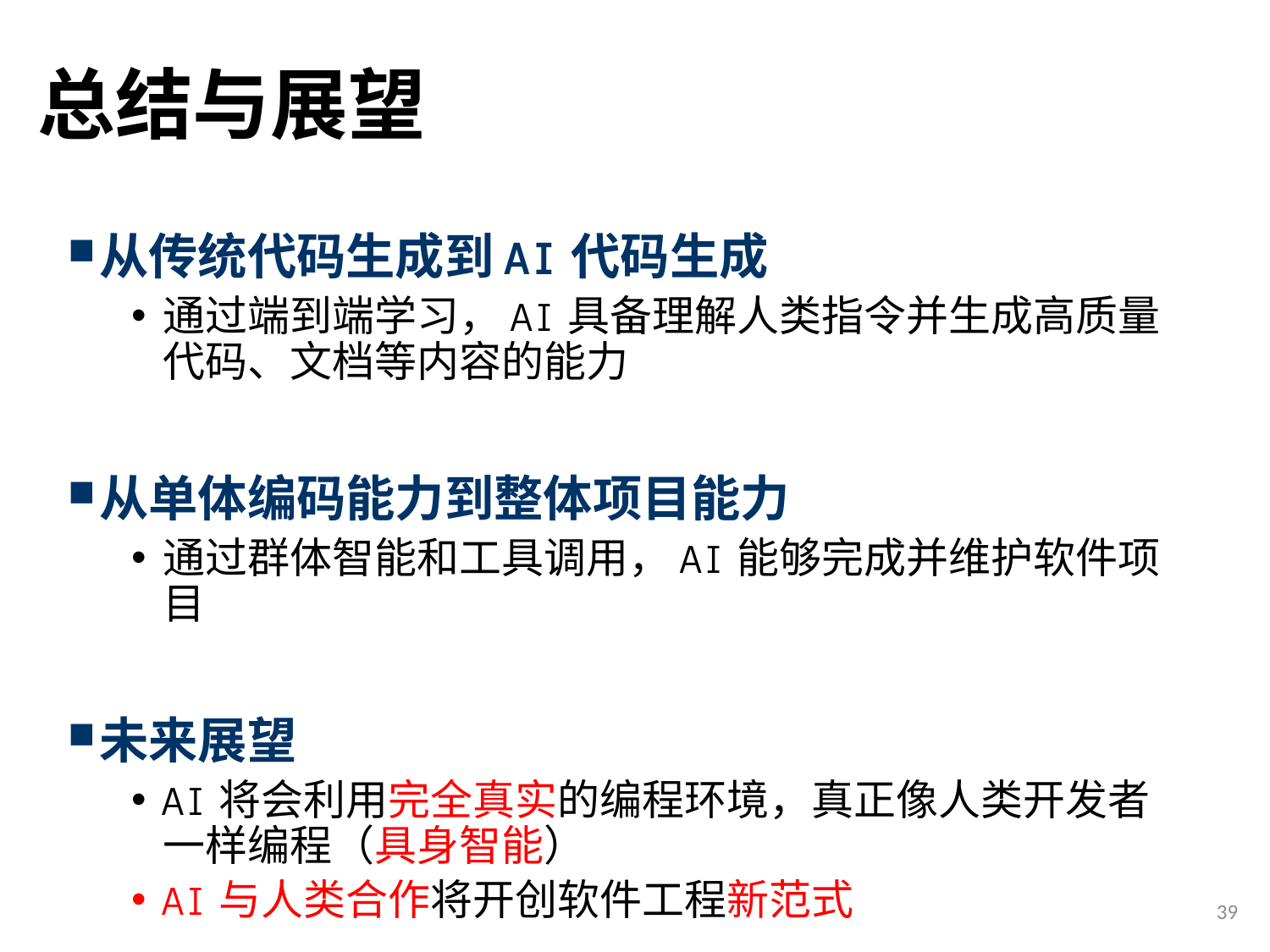

# 总结与展望
从传统代码生成到AI代码生成
通过端到端学习，AI具备理解人类指令并生成高质量代码、文档等内容的能力

从单体编码能力到整体项目能力
通过群体智能和工具调用，AI能够完成并维护软件项目

未来展望
AI将会利用完全真实的编程环境，真正像人类开发者一样编程（具身智能）
AI与人类合作将开创软件工程新范式

39